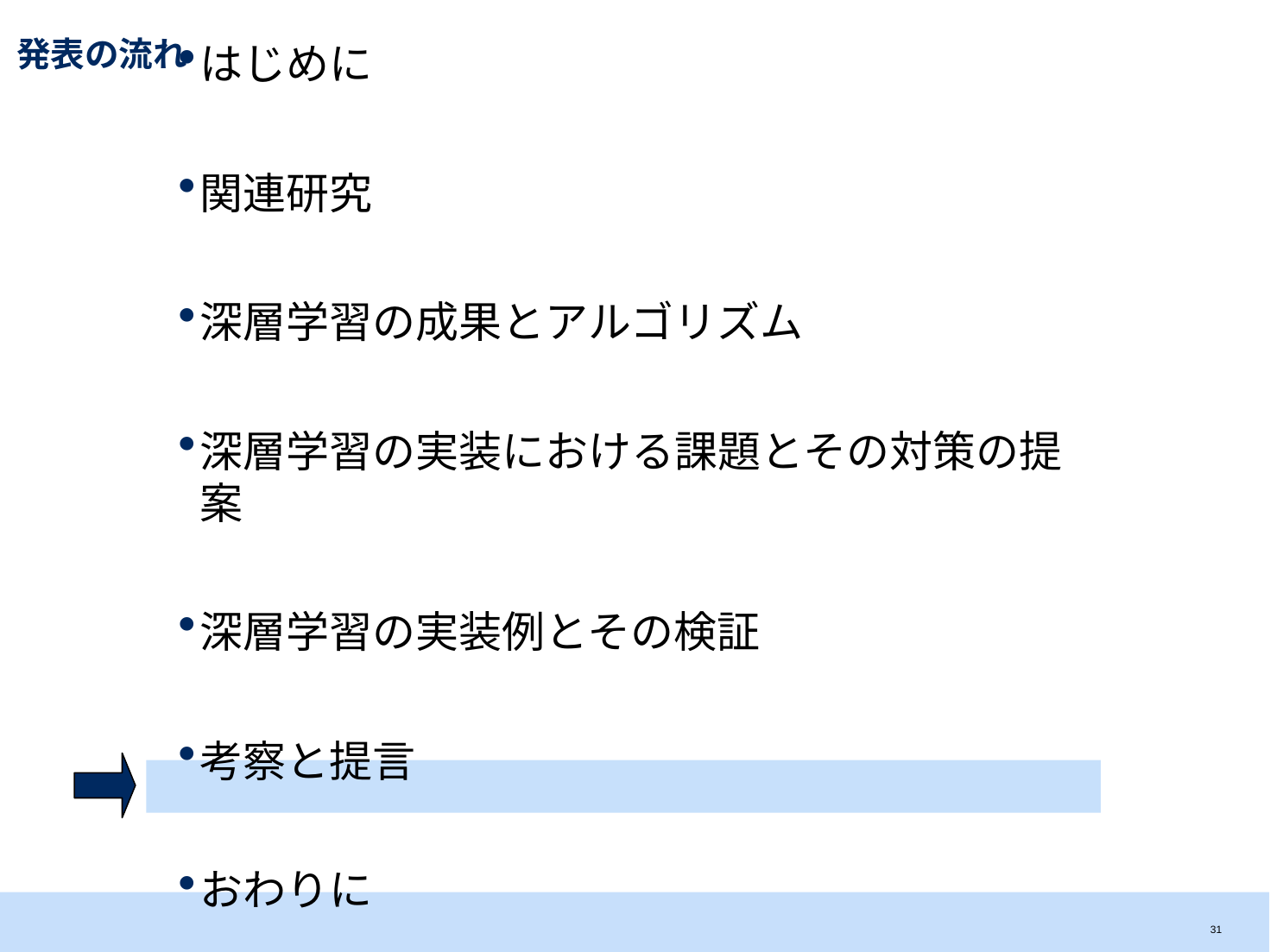

# 発表の流れ
はじめに

関連研究

深層学習の成果とアルゴリズム

深層学習の実装における課題とその対策の提案

深層学習の実装例とその検証

考察と提言

おわりに

31